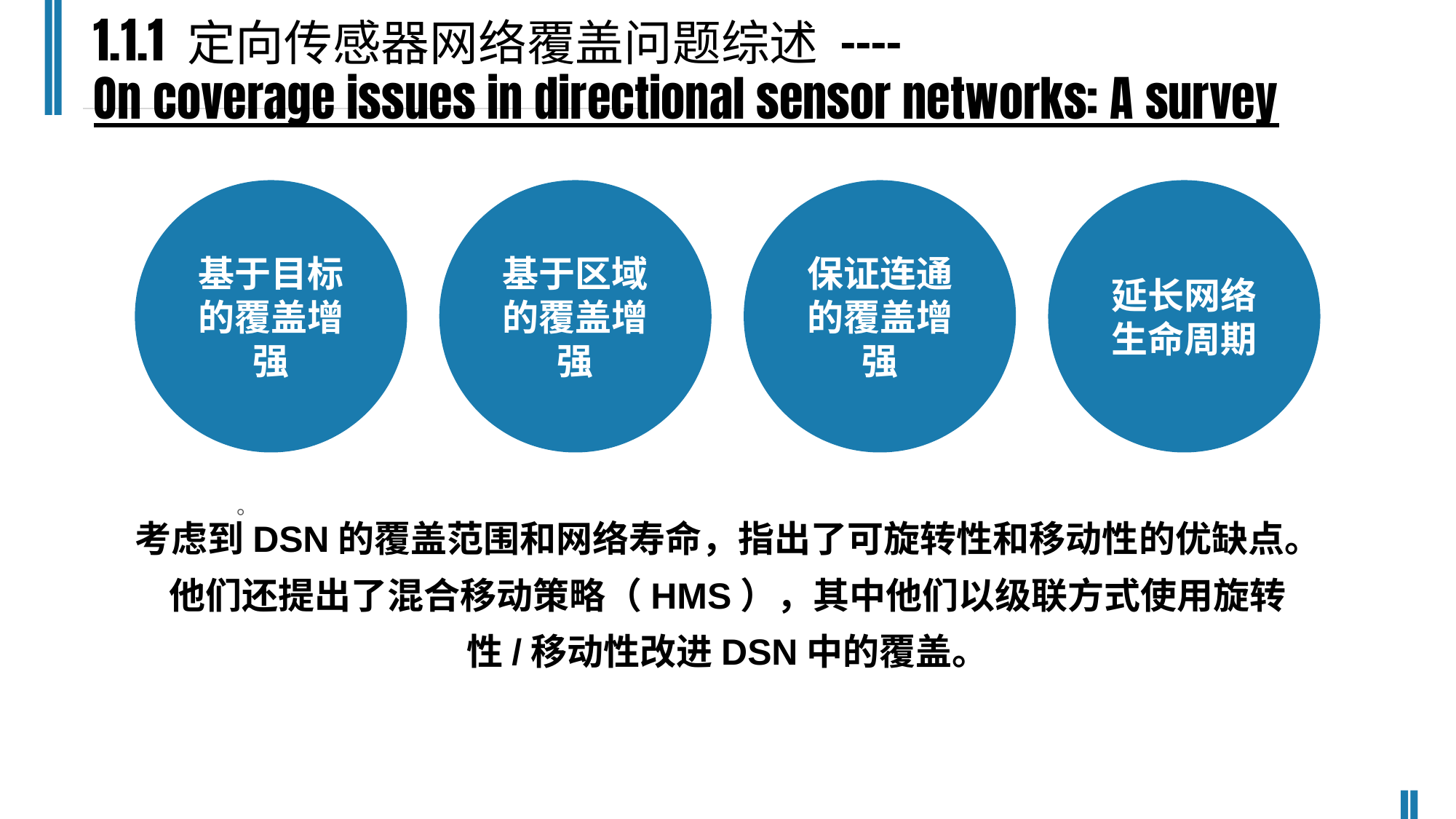

1.1.1 定向传感器网络覆盖问题综述 ----On coverage issues in directional sensor networks: A survey
基于目标的覆盖增强
保证连通的覆盖增强
基于区域的覆盖增强
延长网络生命周期
。
考虑到DSN的覆盖范围和网络寿命，指出了可旋转性和移动性的优缺点。他们还提出了混合移动策略（HMS），其中他们以级联方式使用旋转性/移动性改进DSN中的覆盖。